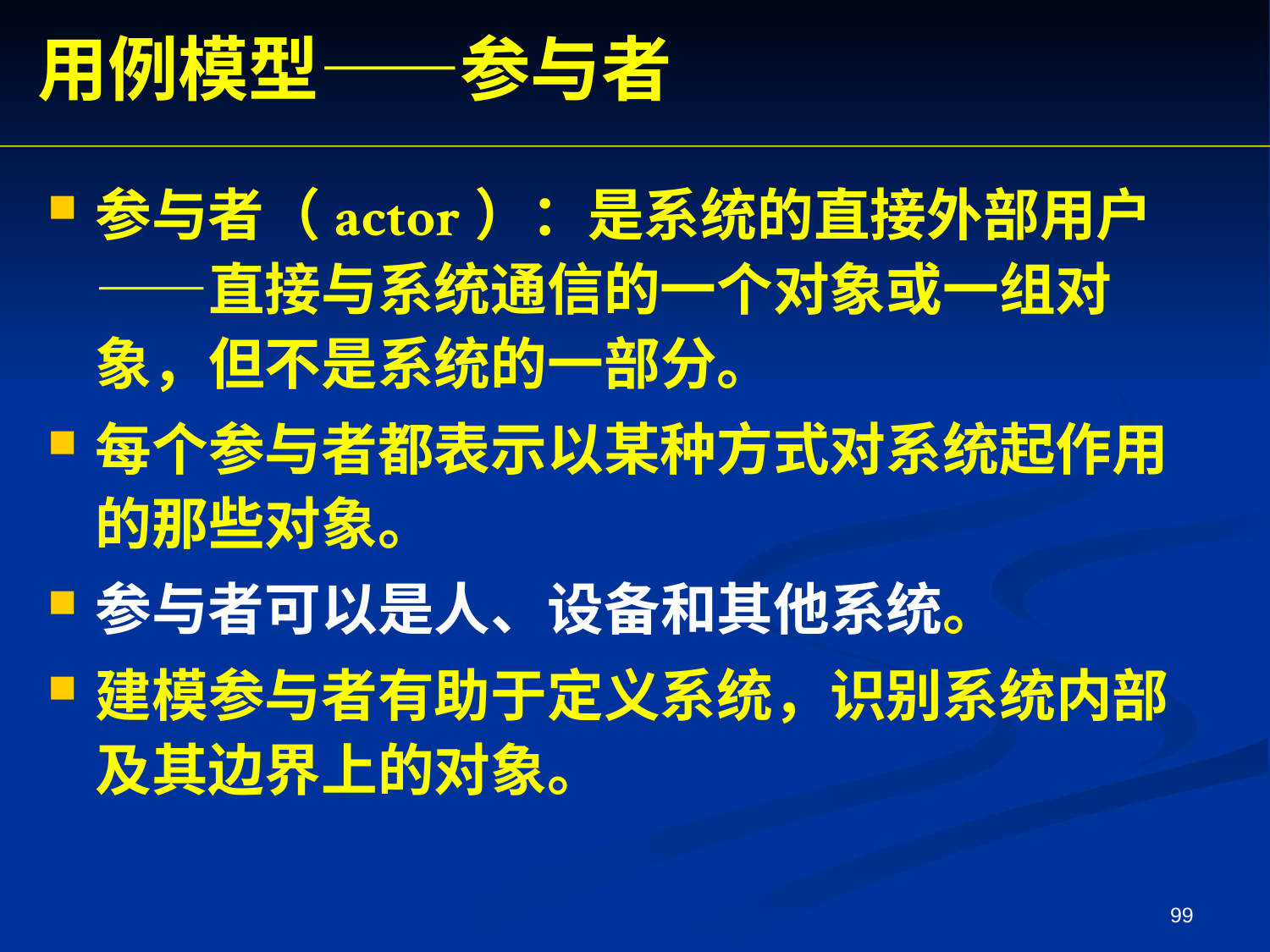

用例模型——参与者

参与者（actor）：是系统的直接外部用户——直接与系统通信的一个对象或一组对象，但不是系统的一部分。
每个参与者都表示以某种方式对系统起作用的那些对象。
参与者可以是人、设备和其他系统。
建模参与者有助于定义系统，识别系统内部及其边界上的对象。
99